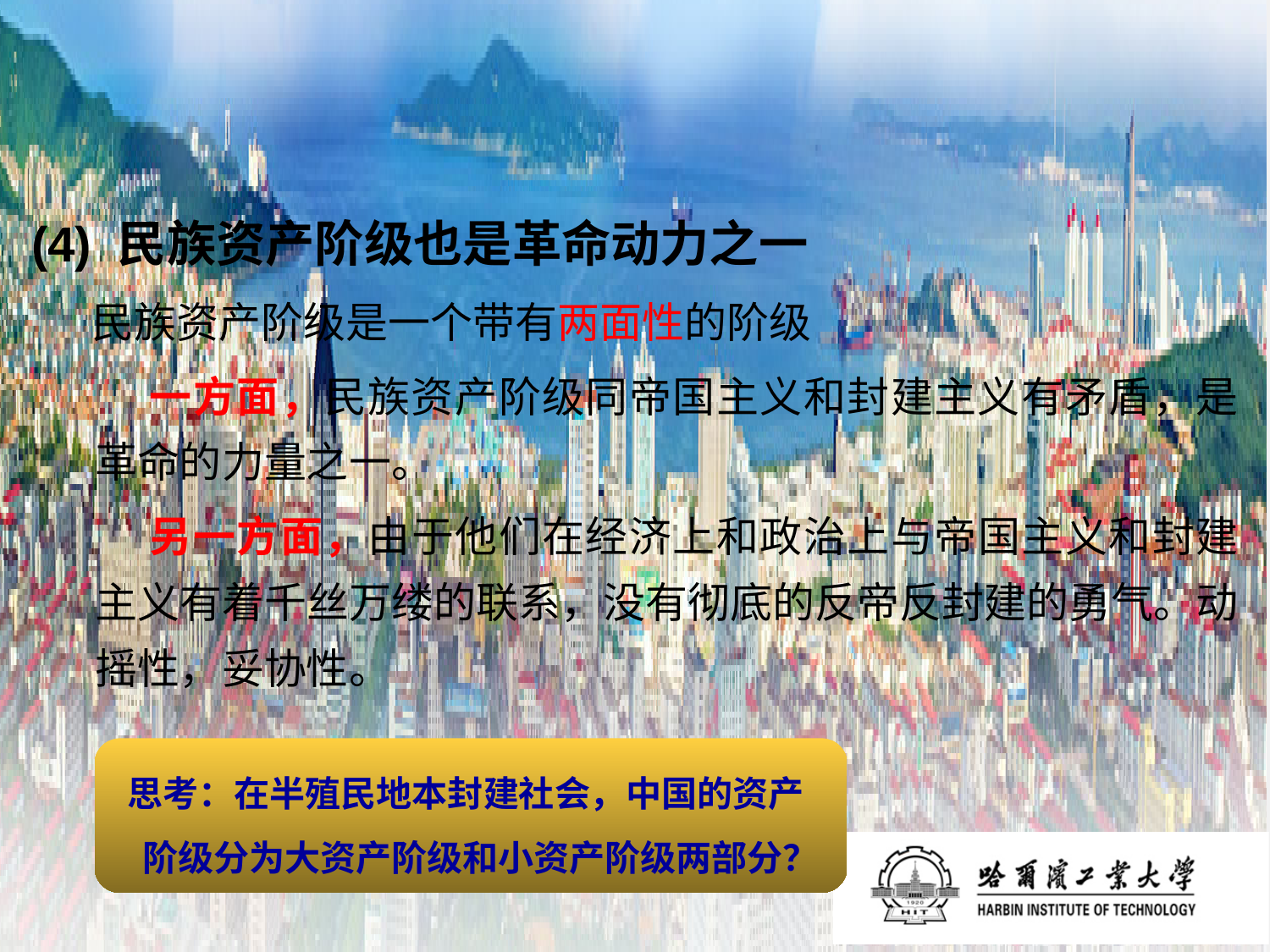

(4) 民族资产阶级也是革命动力之一
      民族资产阶级是一个带有两面性的阶级
    一方面，民族资产阶级同帝国主义和封建主义有矛盾，是革命的力量之一。
    另一方面，由于他们在经济上和政治上与帝国主义和封建主义有着千丝万缕的联系，没有彻底的反帝反封建的勇气。动摇性，妥协性。
 思考：在半殖民地本封建社会，中国的资产阶级分为大资产阶级和小资产阶级两部分？